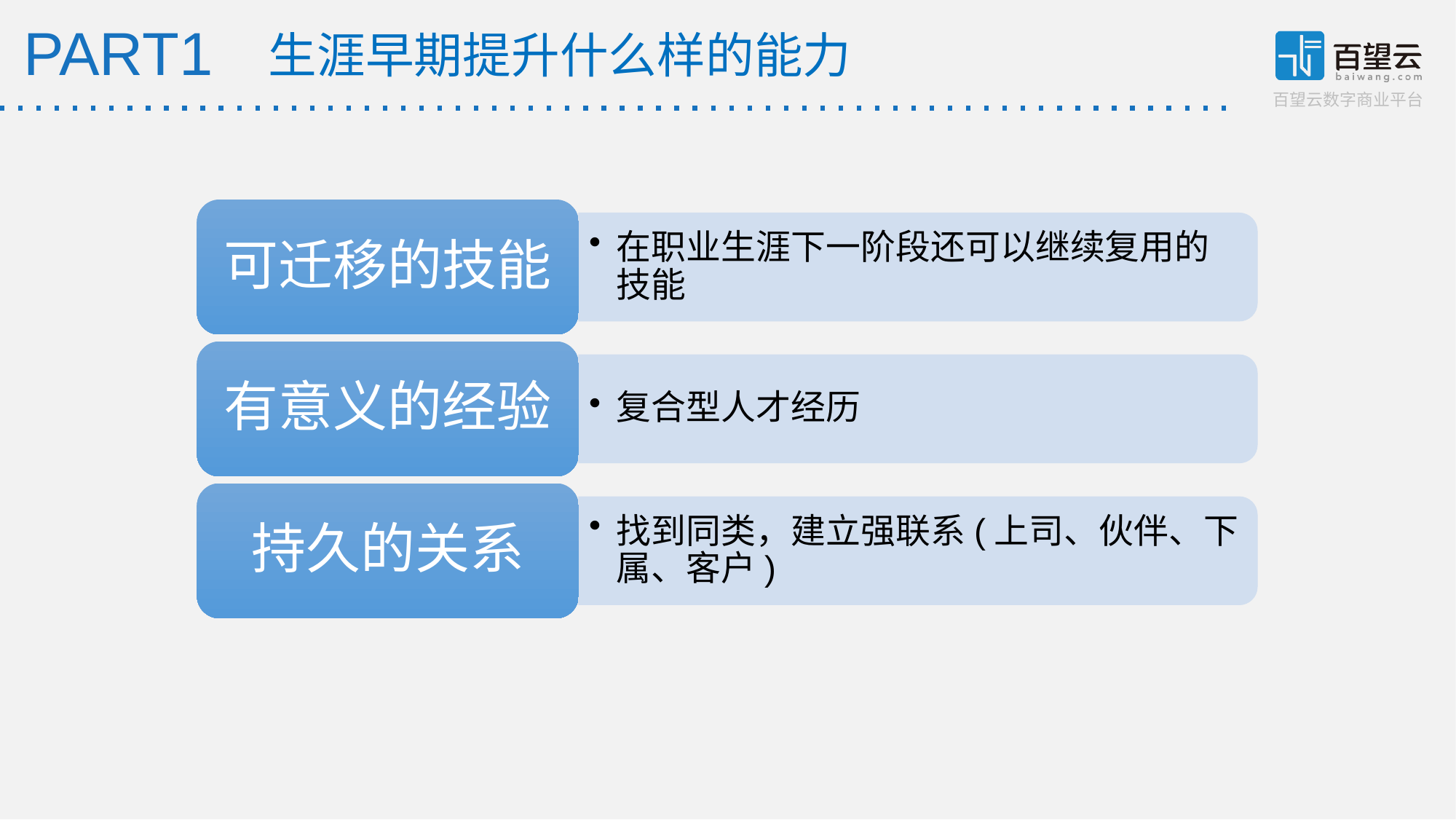

生涯早期提升什么样的能力
PART1
可迁移的技能
在职业生涯下一阶段还可以继续复用的技能
有意义的经验
复合型人才经历
持久的关系
找到同类，建立强联系(上司、伙伴、下属、客户)